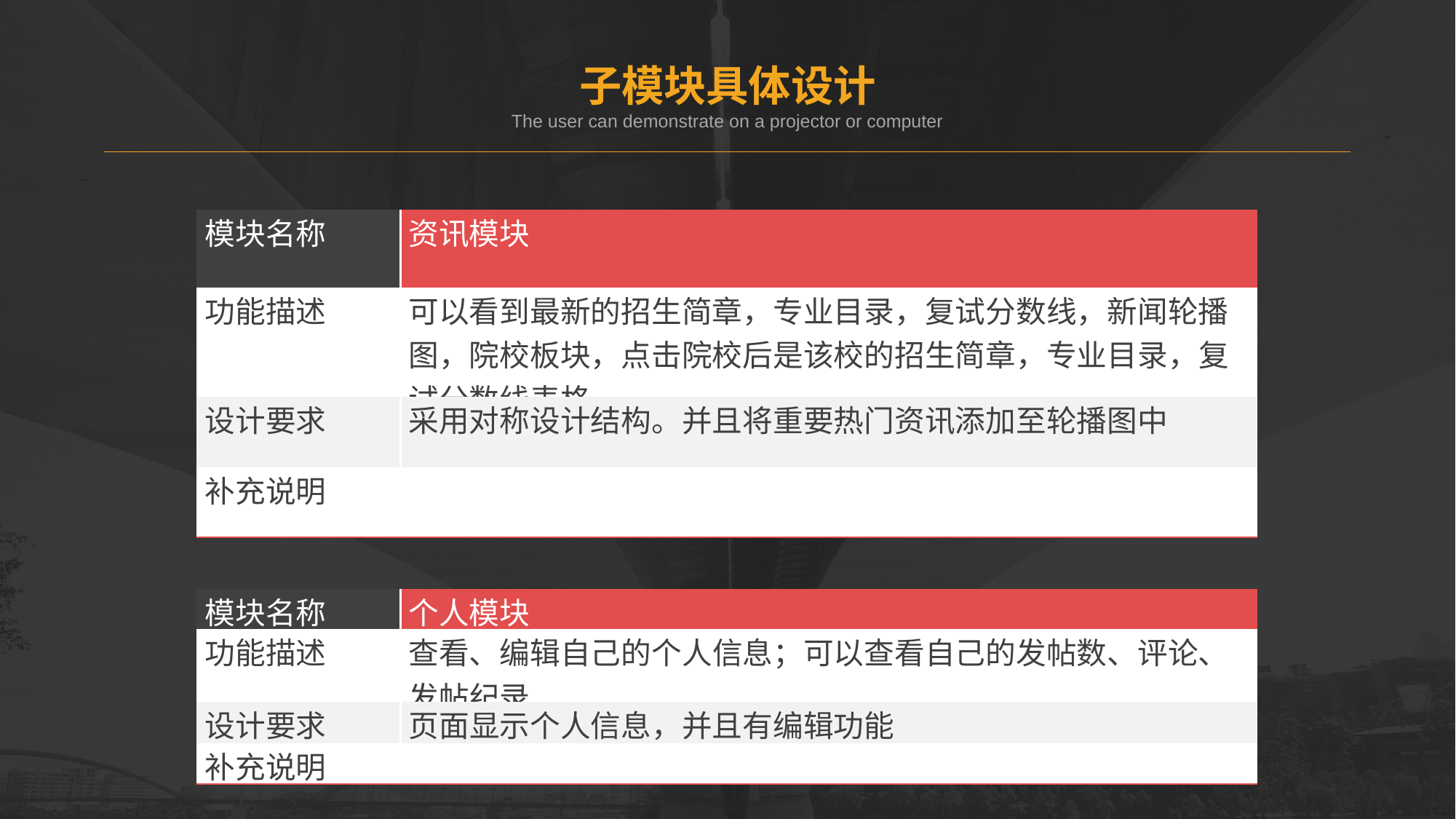

子模块具体设计
The user can demonstrate on a projector or computer
| 模块名称 | 资讯模块 |
| --- | --- |
| 功能描述 | 可以看到最新的招生简章，专业目录，复试分数线，新闻轮播图，院校板块，点击院校后是该校的招生简章，专业目录，复试分数线表格。 |
| 设计要求 | 采用对称设计结构。并且将重要热门资讯添加至轮播图中 |
| 补充说明 |  |
| 模块名称 | 个人模块 |
| --- | --- |
| 功能描述 | 查看、编辑自己的个人信息；可以查看自己的发帖数、评论、发帖纪录 |
| 设计要求 | 页面显示个人信息，并且有编辑功能 |
| 补充说明 |  |